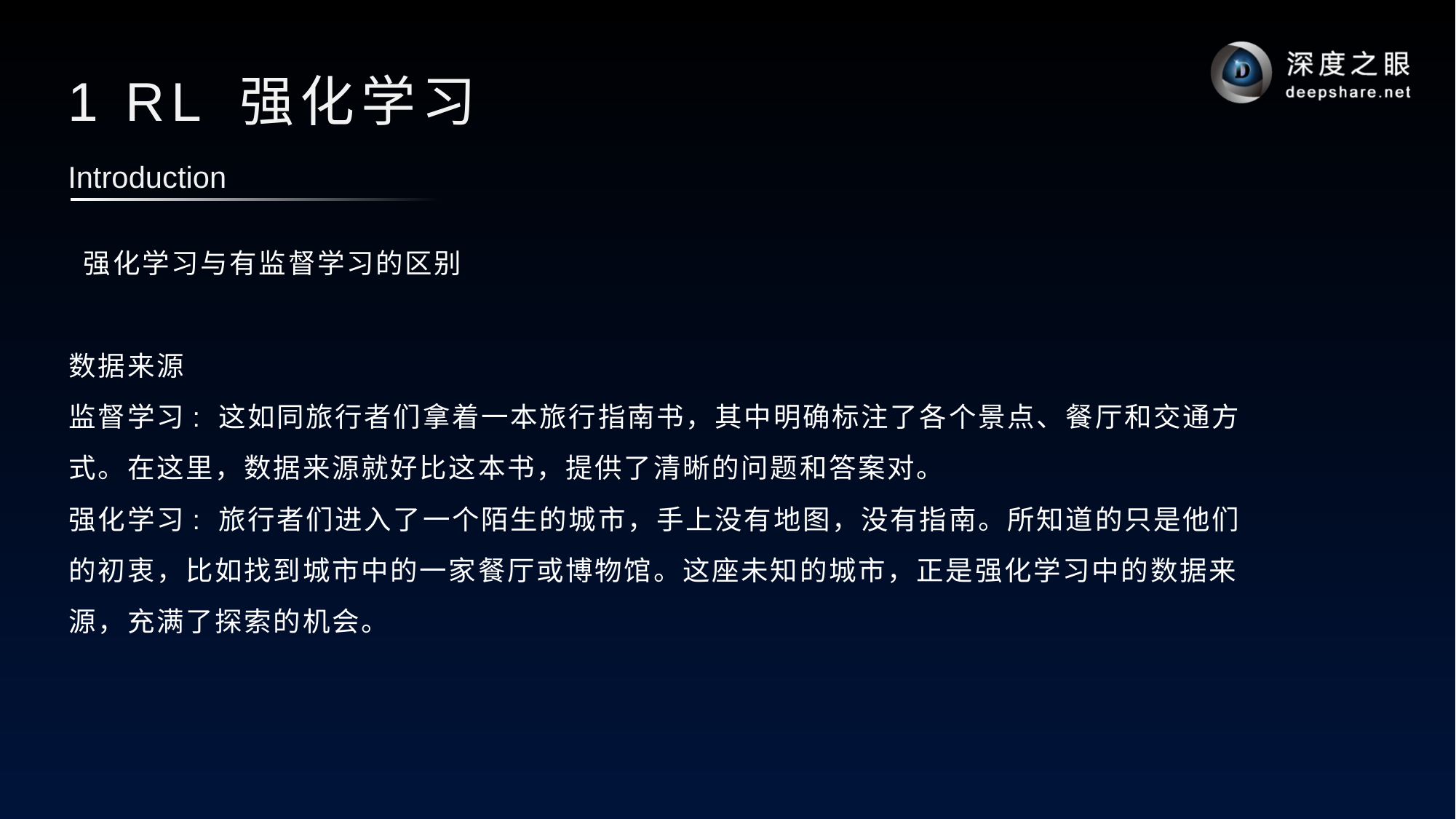

# 1 RL 强化学习
Introduction
 强化学习与有监督学习的区别

数据来源
监督学习: 这如同旅行者们拿着一本旅行指南书，其中明确标注了各个景点、餐厅和交通方
式。在这里，数据来源就好比这本书，提供了清晰的问题和答案对。
强化学习: 旅行者们进入了一个陌生的城市，手上没有地图，没有指南。所知道的只是他们
的初衷，比如找到城市中的一家餐厅或博物馆。这座未知的城市，正是强化学习中的数据来
源，充满了探索的机会。